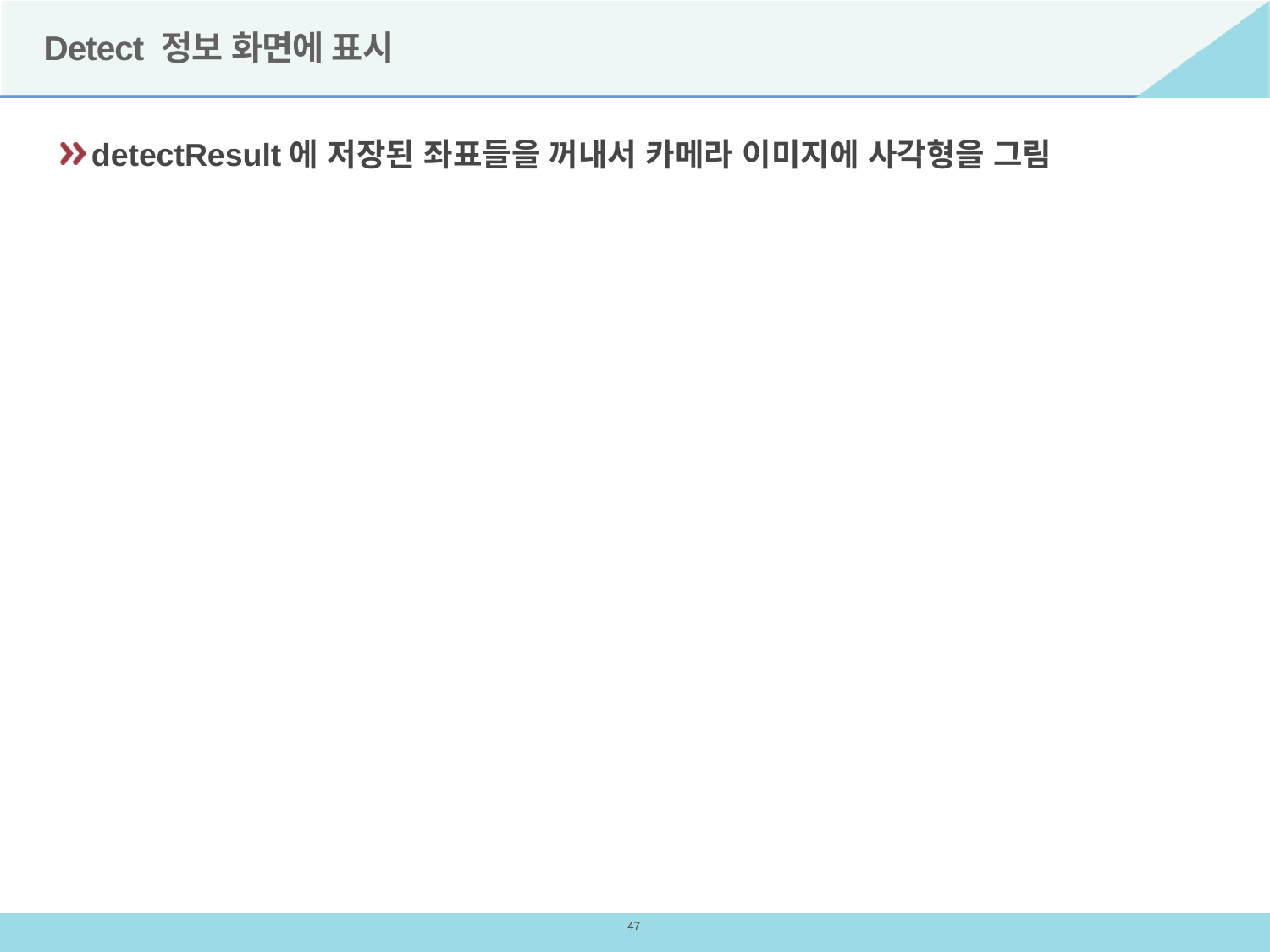

# Detect 정보 화면에 표시
detectResult에 저장된 좌표들을 꺼내서 카메라 이미지에 사각형을 그림